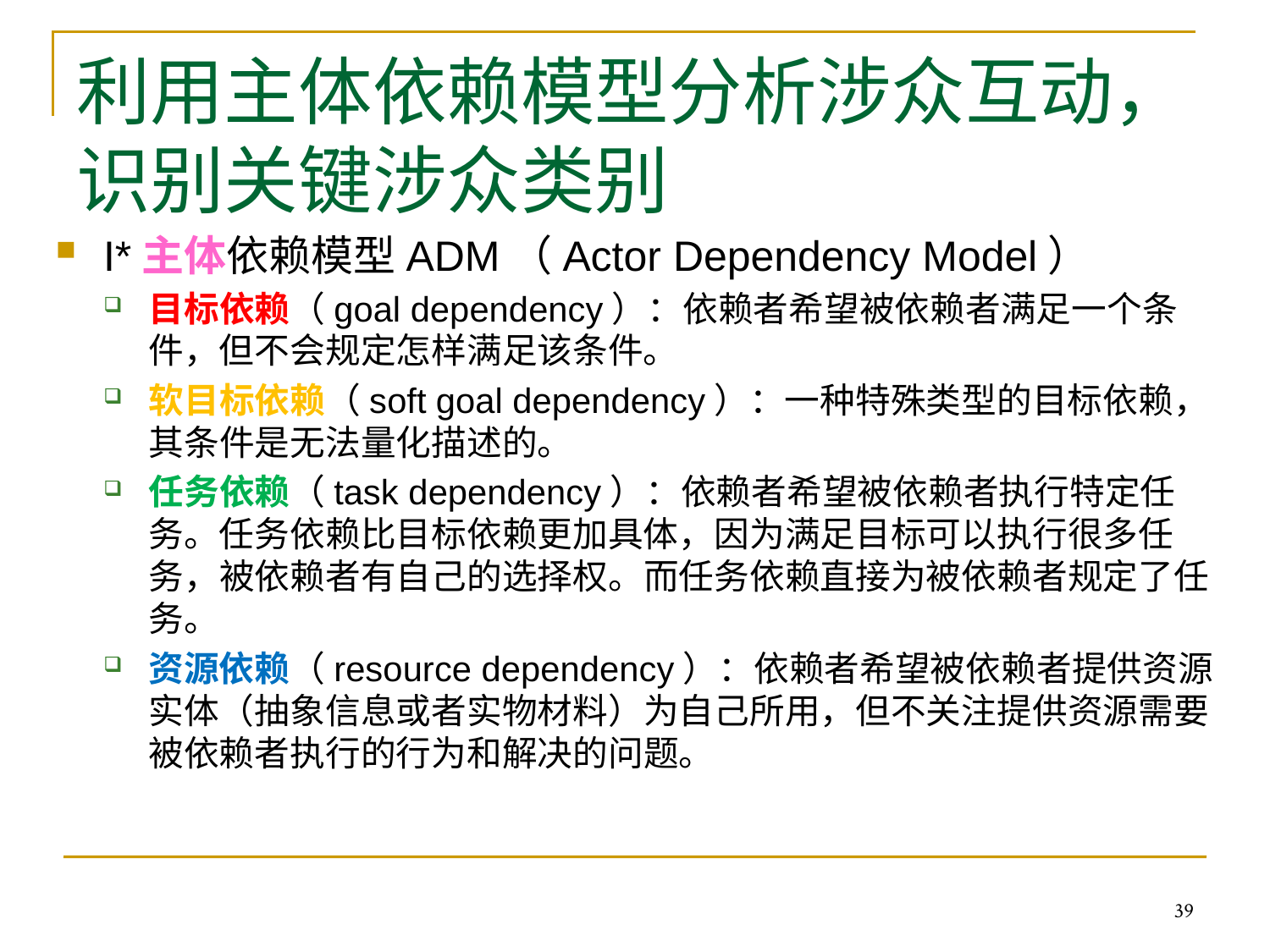

# 利用主体依赖模型分析涉众互动，识别关键涉众类别
I*主体依赖模型ADM（Actor Dependency Model）
目标依赖（goal dependency）：依赖者希望被依赖者满足一个条件，但不会规定怎样满足该条件。
软目标依赖（soft goal dependency）：一种特殊类型的目标依赖，其条件是无法量化描述的。
任务依赖（task dependency）：依赖者希望被依赖者执行特定任务。任务依赖比目标依赖更加具体，因为满足目标可以执行很多任务，被依赖者有自己的选择权。而任务依赖直接为被依赖者规定了任务。
资源依赖（resource dependency）：依赖者希望被依赖者提供资源实体（抽象信息或者实物材料）为自己所用，但不关注提供资源需要被依赖者执行的行为和解决的问题。
39